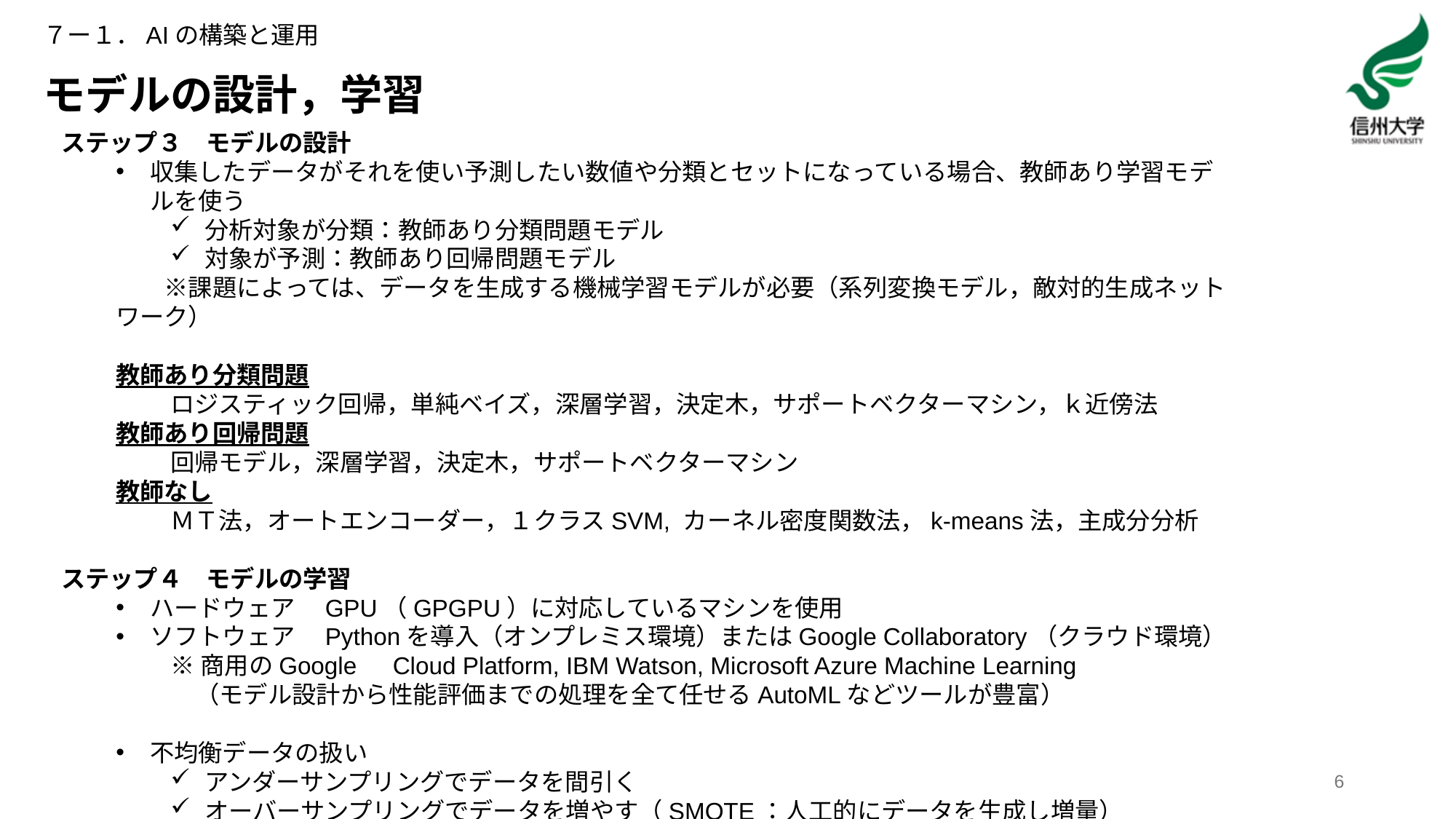

７ー１．AIの構築と運用
# モデルの設計，学習
ステップ３　モデルの設計
収集したデータがそれを使い予測したい数値や分類とセットになっている場合、教師あり学習モデルを使う
分析対象が分類：教師あり分類問題モデル
対象が予測：教師あり回帰問題モデル
　　※課題によっては、データを生成する機械学習モデルが必要（系列変換モデル，敵対的生成ネットワーク）

教師あり分類問題
ロジスティック回帰，単純ベイズ，深層学習，決定木，サポートベクターマシン，ｋ近傍法
教師あり回帰問題
回帰モデル，深層学習，決定木，サポートベクターマシン
教師なし
ＭＴ法，オートエンコーダー，１クラスSVM, カーネル密度関数法，k-means法，主成分分析

ステップ４　モデルの学習
ハードウェア　GPU（GPGPU）に対応しているマシンを使用
ソフトウェア　Pythonを導入（オンプレミス環境）またはGoogle Collaboratory（クラウド環境）
※商用のGoogle　Cloud Platform, IBM Watson, Microsoft Azure Machine Learning
　　（モデル設計から性能評価までの処理を全て任せるAutoMLなどツールが豊富）

不均衡データの扱い
アンダーサンプリングでデータを間引く
オーバーサンプリングでデータを増やす（SMOTE：人工的にデータを生成し増量）

6